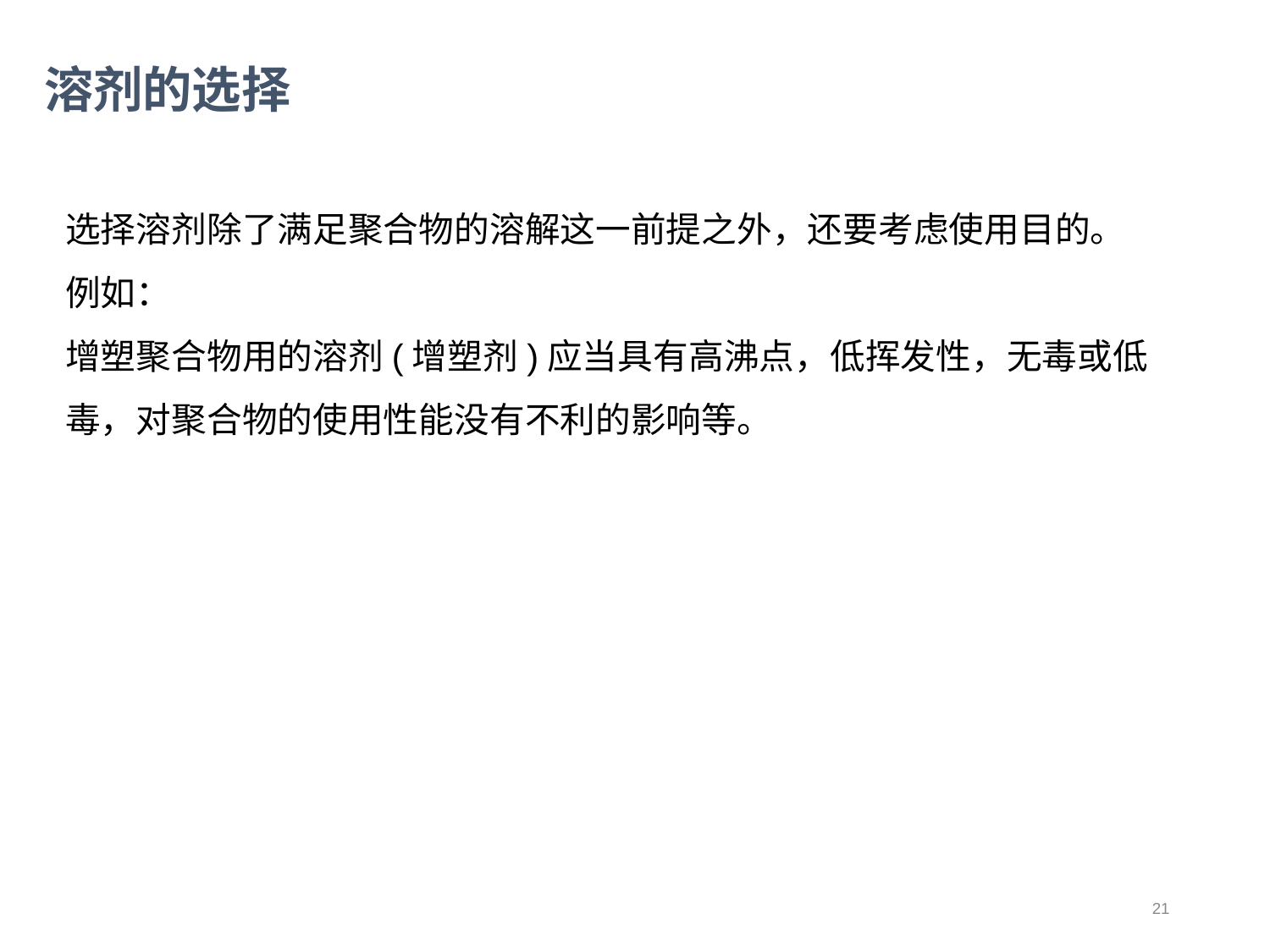

溶剂的选择
选择溶剂除了满足聚合物的溶解这一前提之外，还要考虑使用目的。
例如：
增塑聚合物用的溶剂(增塑剂)应当具有高沸点，低挥发性，无毒或低毒，对聚合物的使用性能没有不利的影响等。
21